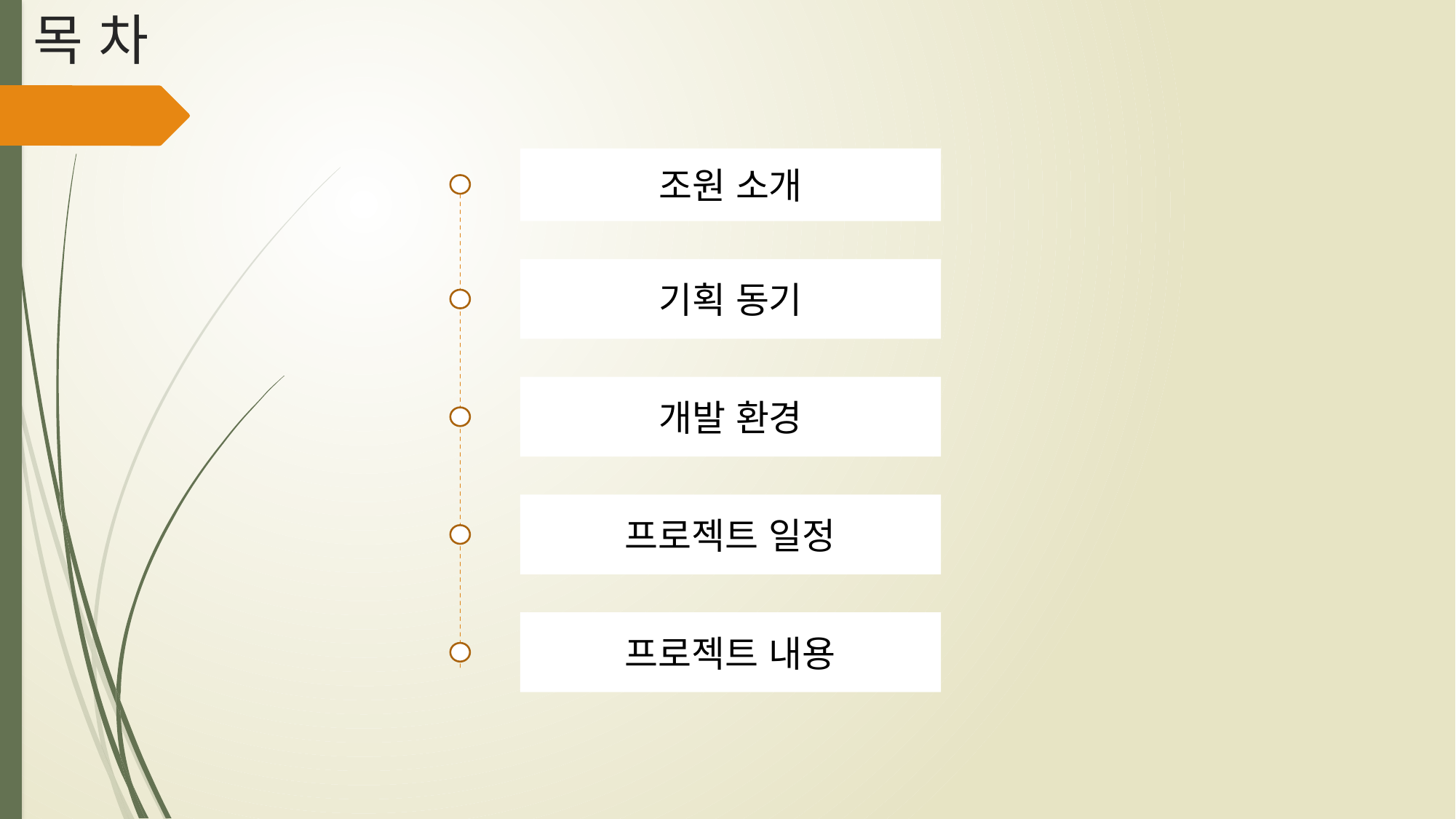

# 목 차
조원 소개

기획 동기

개발 환경

프로젝트 일정

프로젝트 내용